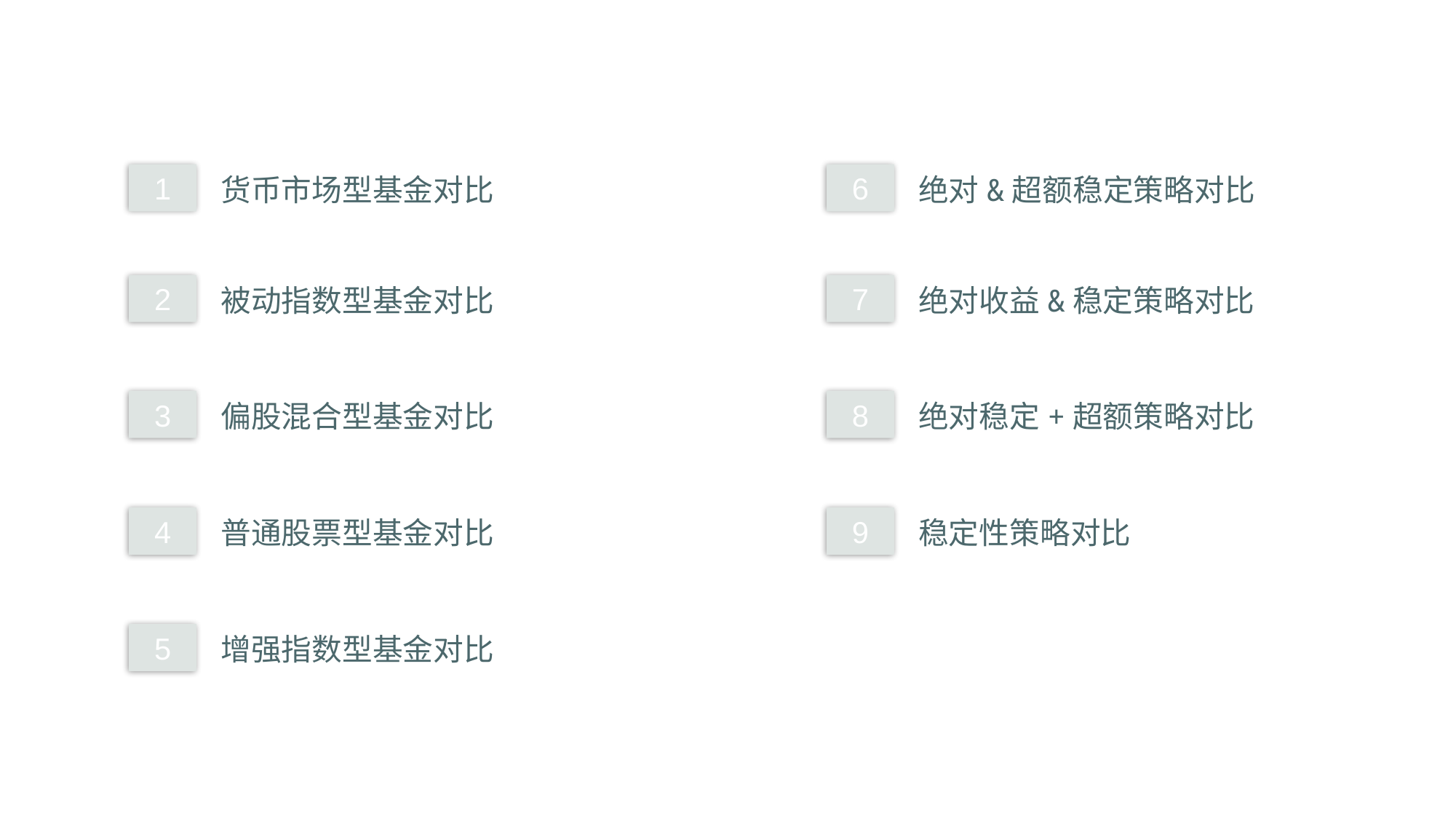

货币市场型基金对比
1
绝对&超额稳定策略对比
6
被动指数型基金对比
2
绝对收益&稳定策略对比
7
偏股混合型基金对比
3
绝对稳定+超额策略对比
8
普通股票型基金对比
4
稳定性策略对比
9
增强指数型基金对比
5